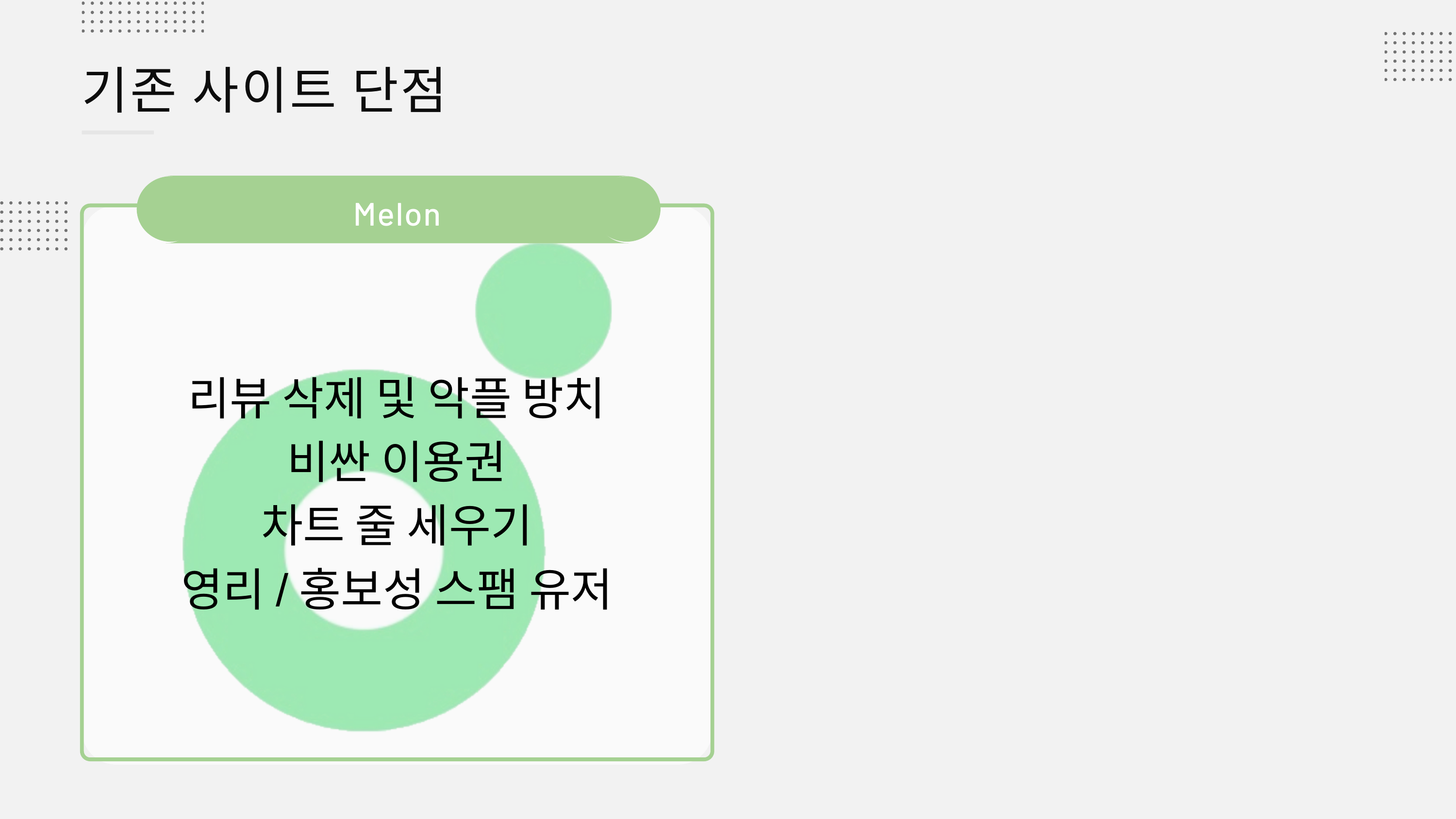

기존 사이트 단점

Melon

리뷰 삭제 및 악플 방치
비싼 이용권
차트 줄 세우기
영리/홍보성 스팸 유저